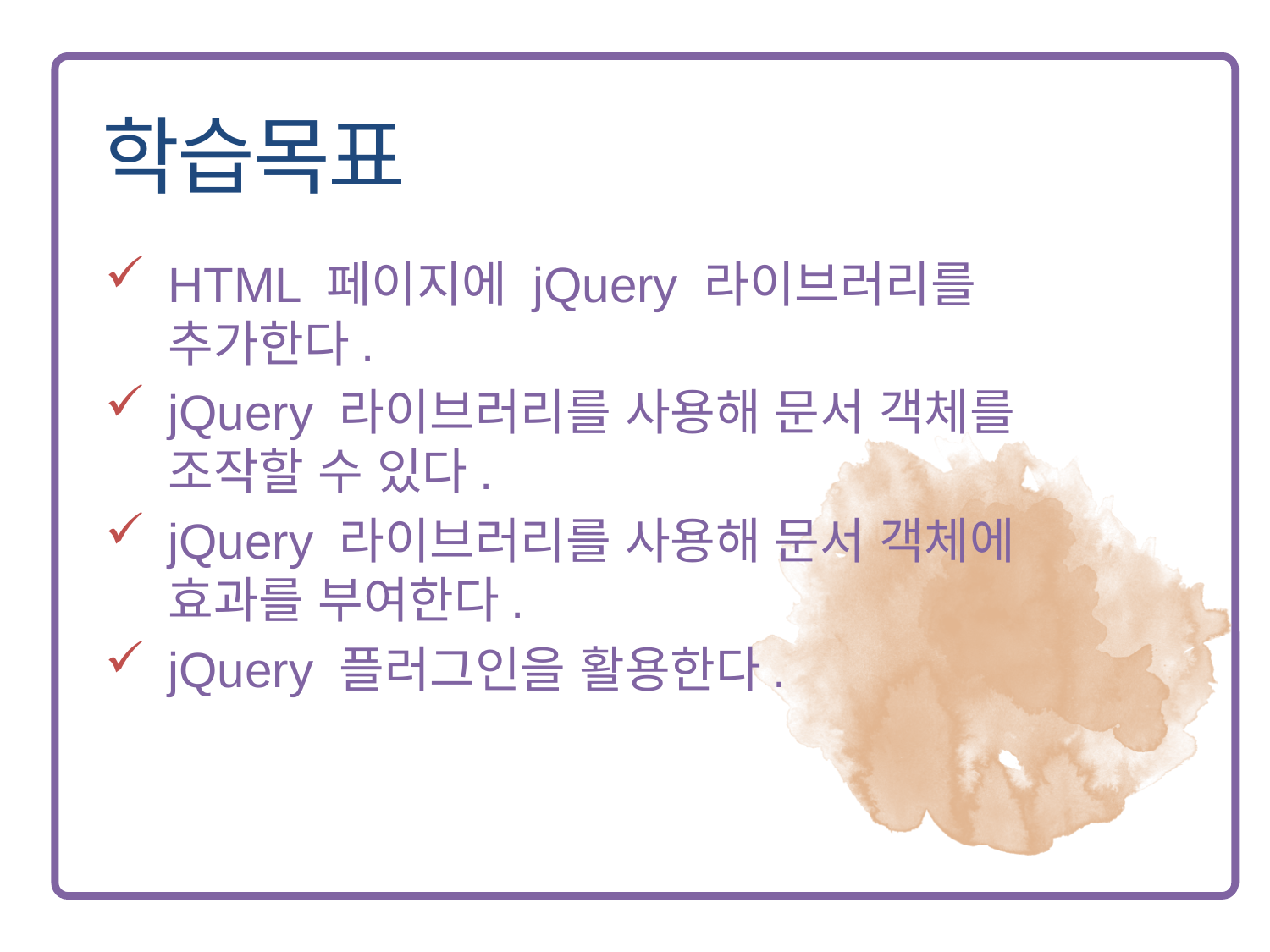

HTML 페이지에 jQuery 라이브러리를 추가한다.
jQuery 라이브러리를 사용해 문서 객체를 조작할 수 있다.
jQuery 라이브러리를 사용해 문서 객체에 효과를 부여한다.
jQuery 플러그인을 활용한다.